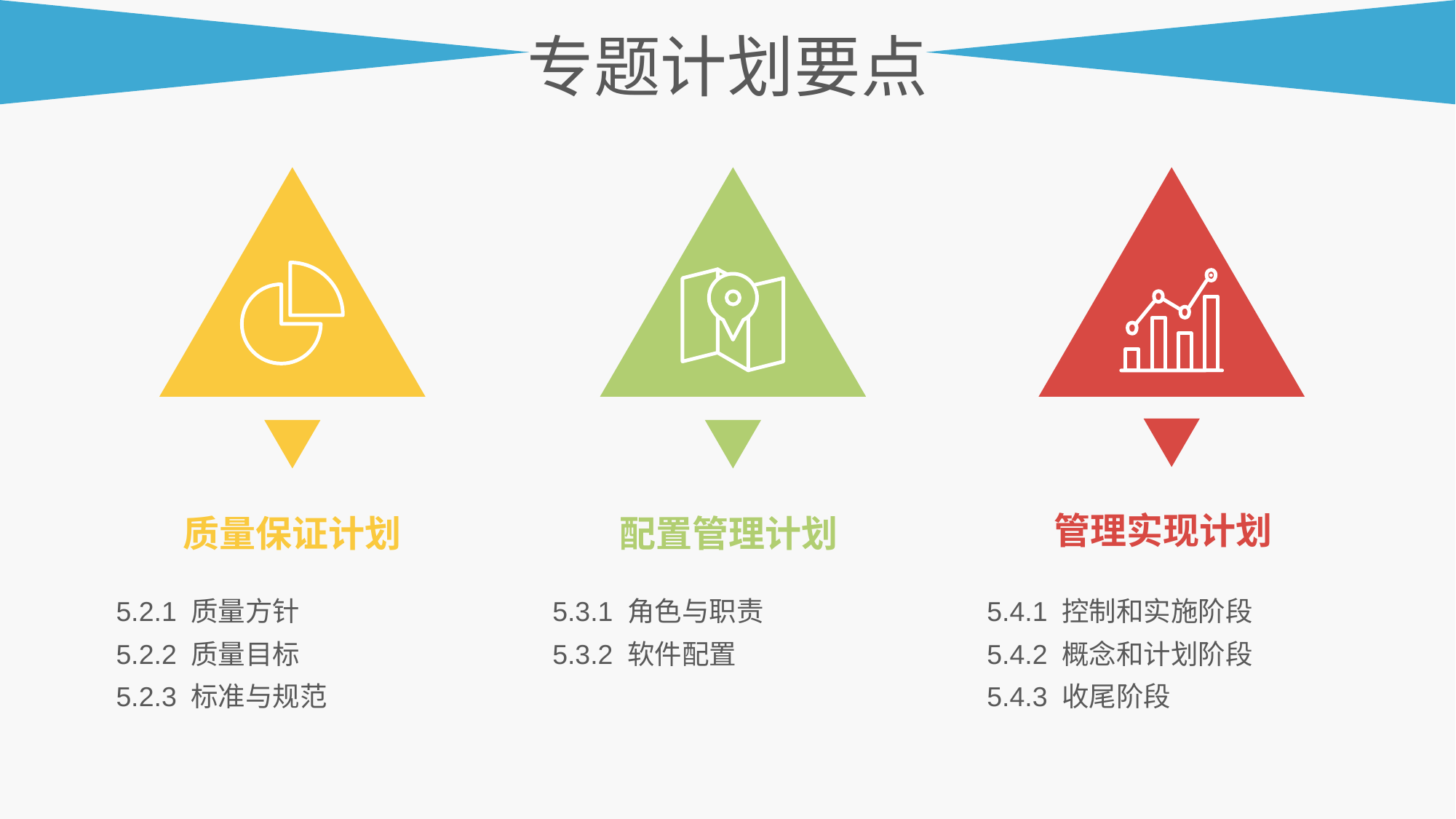

专题计划要点

管理实现计划
质量保证计划
配置管理计划
5.2.1 质量方针
5.2.2 质量目标
5.2.3 标准与规范
5.3.1 角色与职责
5.3.2 软件配置

5.4.1 控制和实施阶段
5.4.2 概念和计划阶段
5.4.3 收尾阶段